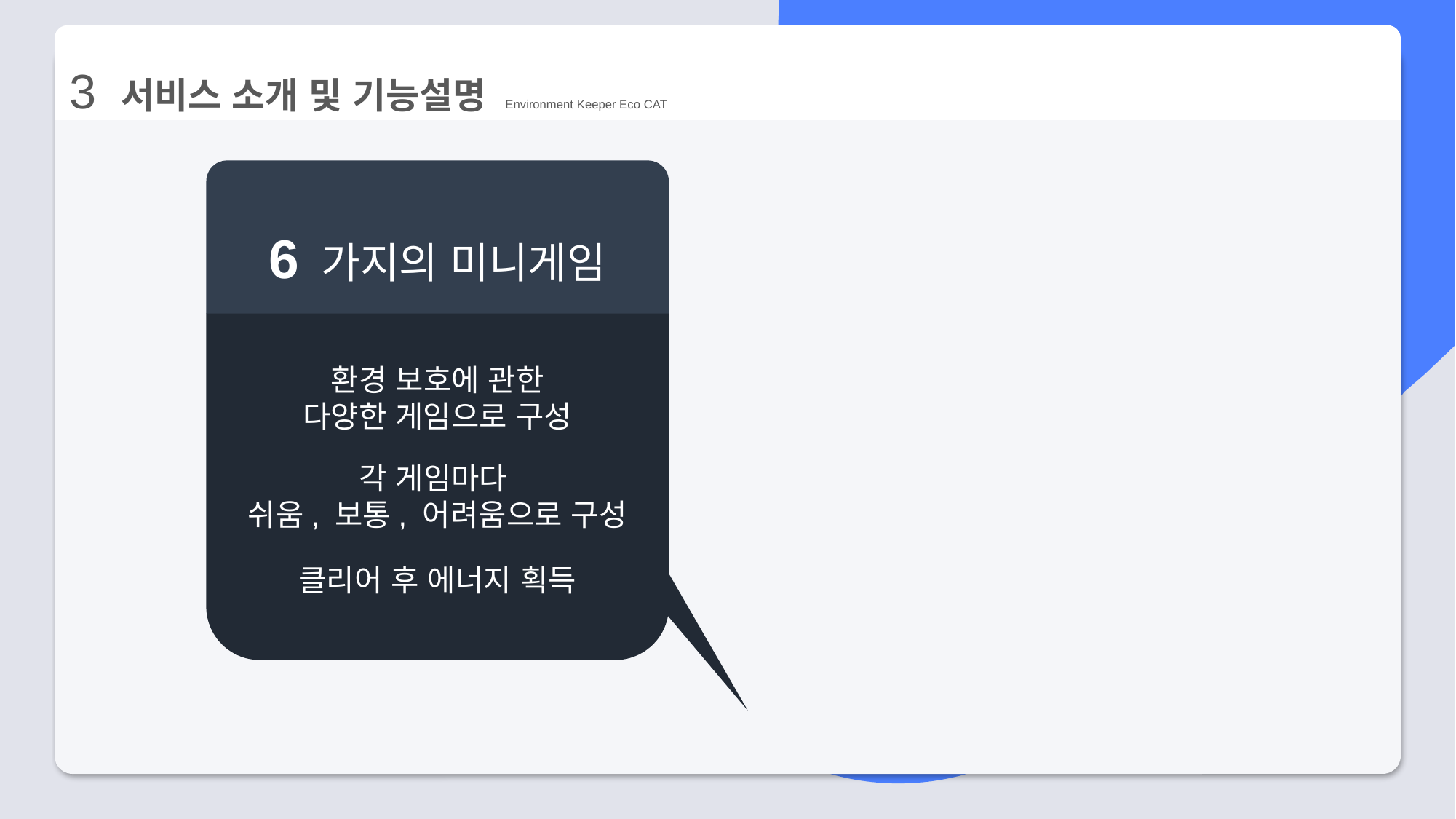

3 서비스 소개 및 기능설명 Environment Keeper Eco CAT

6 가지의 미니게임
환경 보호에 관한
다양한 게임으로 구성

각 게임마다
쉬움, 보통, 어려움으로 구성

클리어 후 에너지 획득